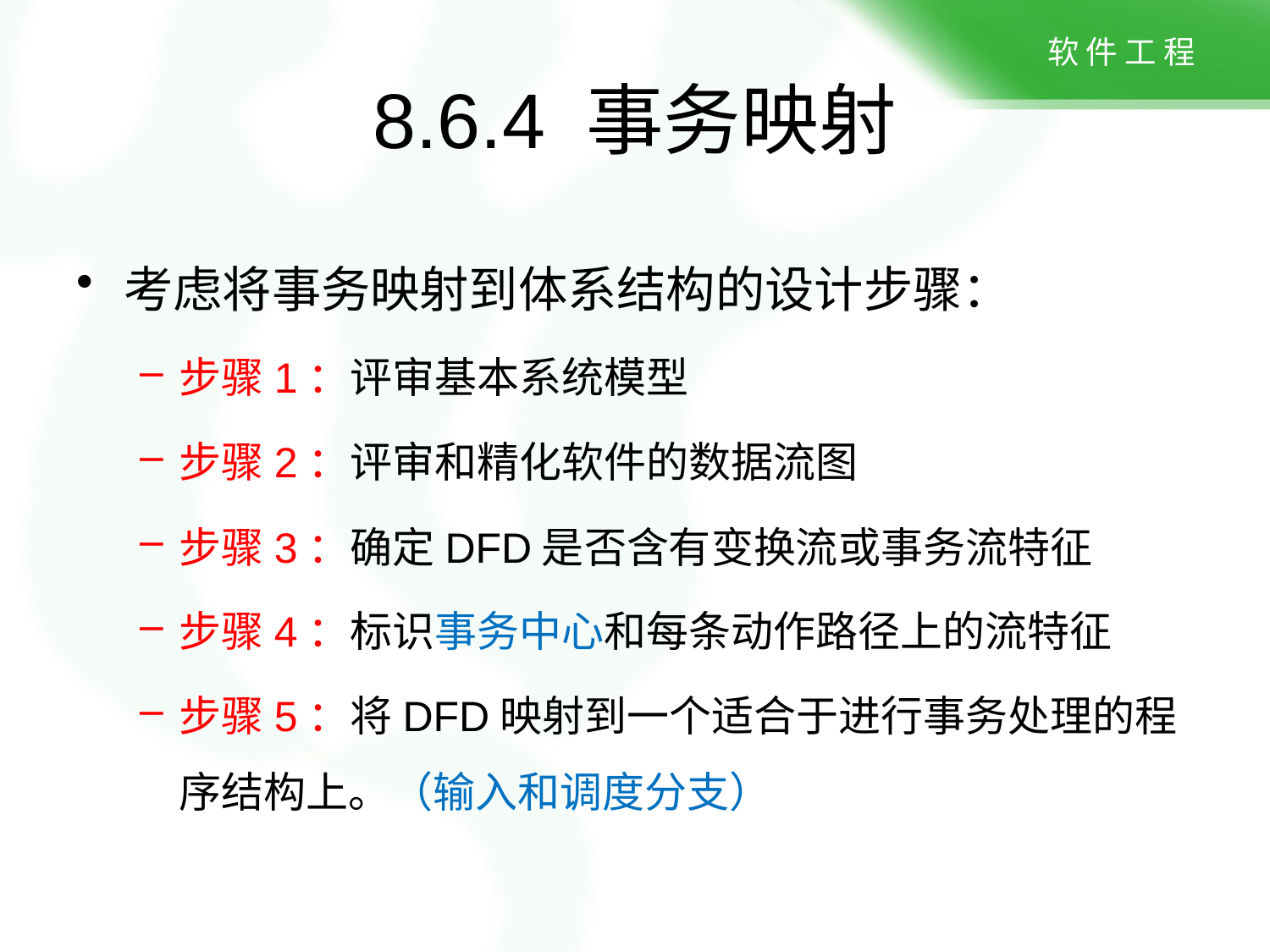

8.6.4 事务映射
考虑将事务映射到体系结构的设计步骤：
步骤1：评审基本系统模型
步骤2：评审和精化软件的数据流图
步骤3：确定DFD是否含有变换流或事务流特征
步骤4：标识事务中心和每条动作路径上的流特征
步骤5：将DFD映射到一个适合于进行事务处理的程序结构上。（输入和调度分支）